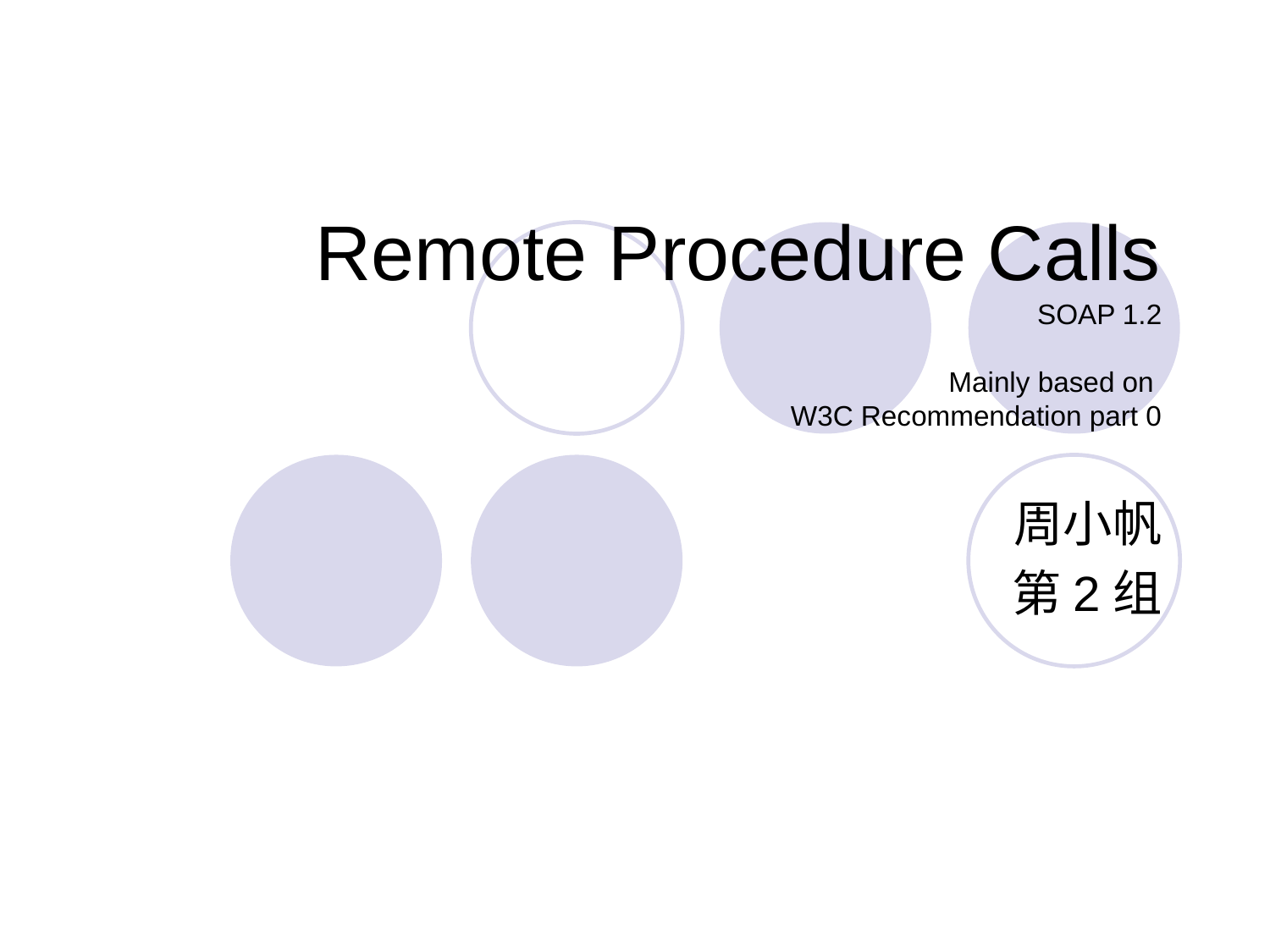

# Remote Procedure Calls SOAP 1.2 Mainly based on W3C Recommendation part 0
周小帆
第2组